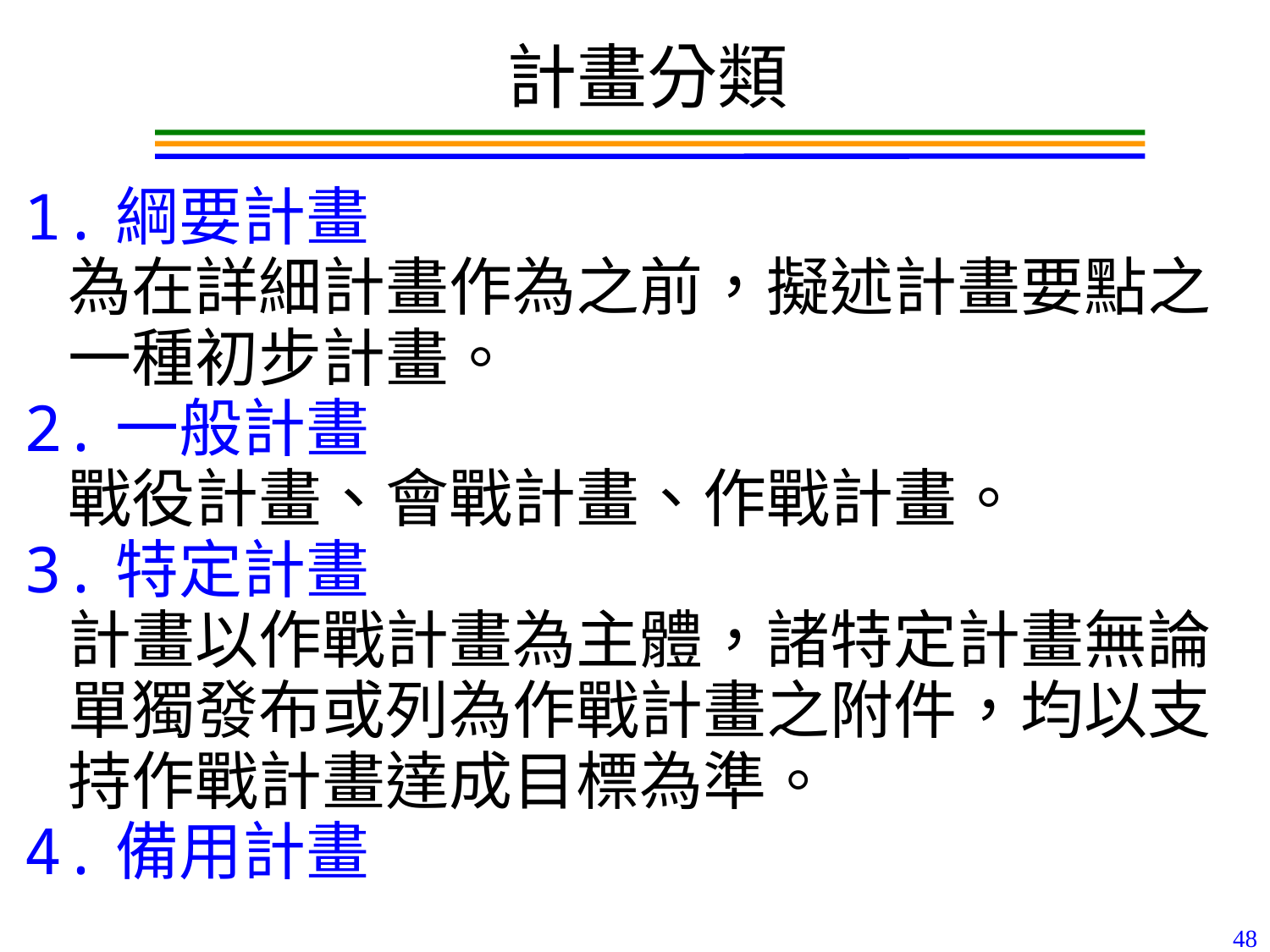

計畫分類
1.綱要計畫
  為在詳細計畫作為之前，擬述計畫要點之
  一種初步計畫。
2.一般計畫
  戰役計畫、會戰計畫、作戰計畫。
3.特定計畫
  計畫以作戰計畫為主體，諸特定計畫無論
  單獨發布或列為作戰計畫之附件，均以支
  持作戰計畫達成目標為準。
4.備用計畫
48